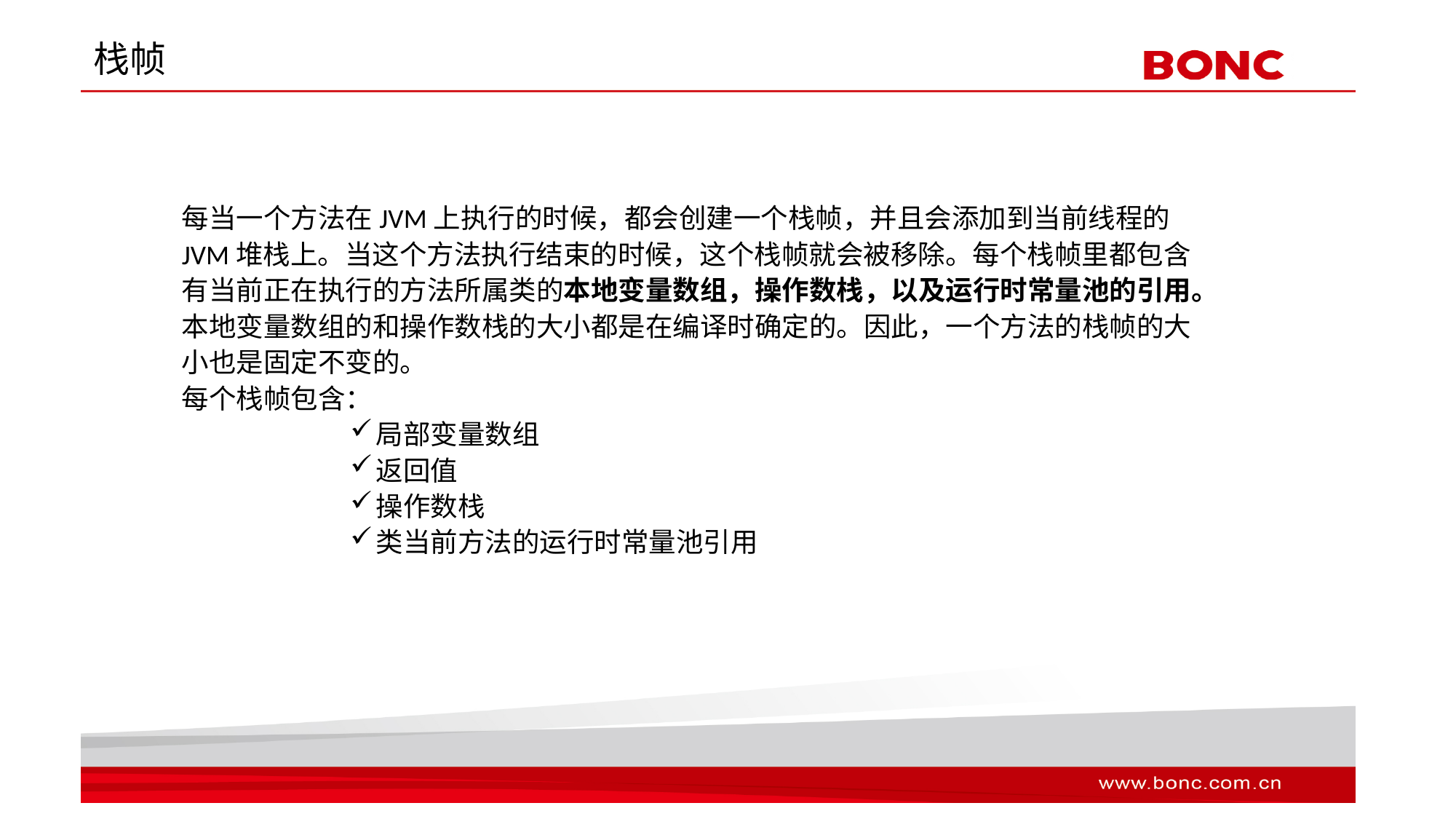

# 栈帧
每当一个方法在JVM上执行的时候，都会创建一个栈帧，并且会添加到当前线程的JVM堆栈上。当这个方法执行结束的时候，这个栈帧就会被移除。每个栈帧里都包含有当前正在执行的方法所属类的本地变量数组，操作数栈，以及运行时常量池的引用。本地变量数组的和操作数栈的大小都是在编译时确定的。因此，一个方法的栈帧的大小也是固定不变的。
每个栈帧包含：
局部变量数组
返回值
操作数栈
类当前方法的运行时常量池引用